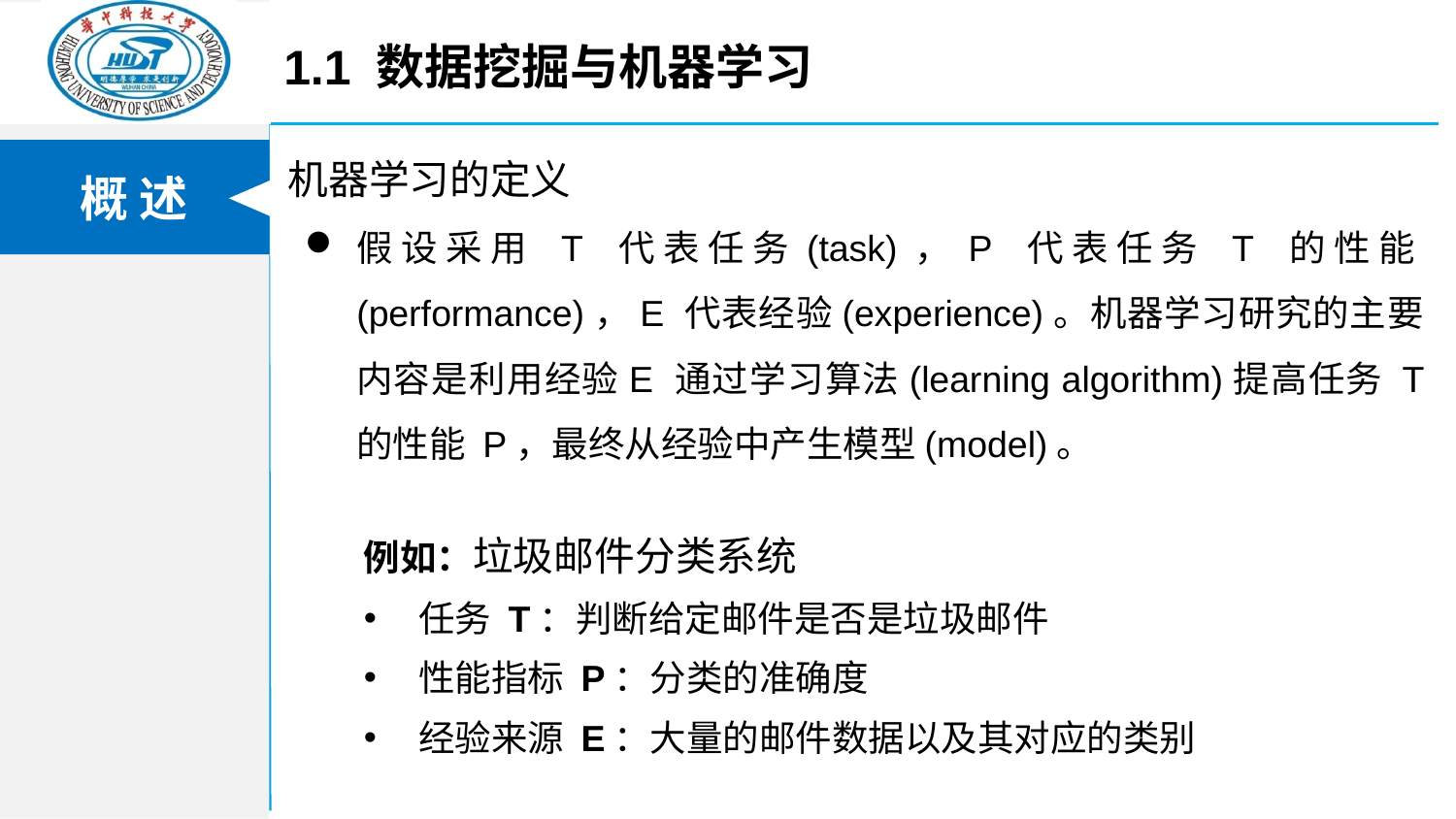

1.1 数据挖掘与机器学习
机器学习的定义
假设采用 T 代表任务(task)，P 代表任务 T 的性能(performance)，E 代表经验(experience)。机器学习研究的主要内容是利用经验E 通过学习算法(learning algorithm)提高任务 T 的性能 P，最终从经验中产生模型(model)。
例如：垃圾邮件分类系统
任务 T：判断给定邮件是否是垃圾邮件
性能指标 P：分类的准确度
经验来源 E：大量的邮件数据以及其对应的类别